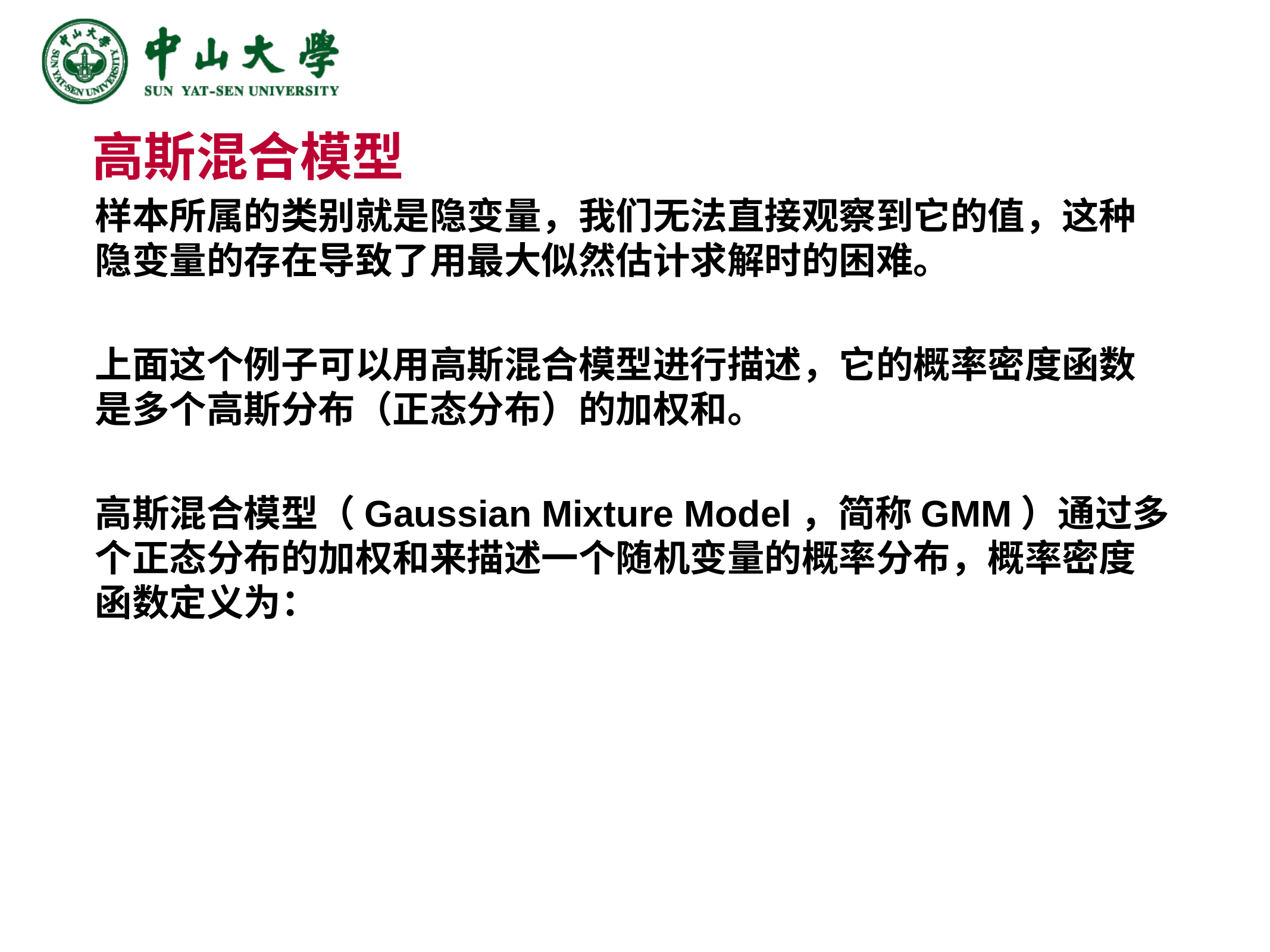

# 高斯混合模型
样本所属的类别就是隐变量，我们无法直接观察到它的值，这种隐变量的存在导致了用最大似然估计求解时的困难。

上面这个例子可以用高斯混合模型进行描述，它的概率密度函数是多个高斯分布（正态分布）的加权和。

高斯混合模型（Gaussian Mixture Model，简称GMM）通过多个正态分布的加权和来描述一个随机变量的概率分布，概率密度函数定义为：